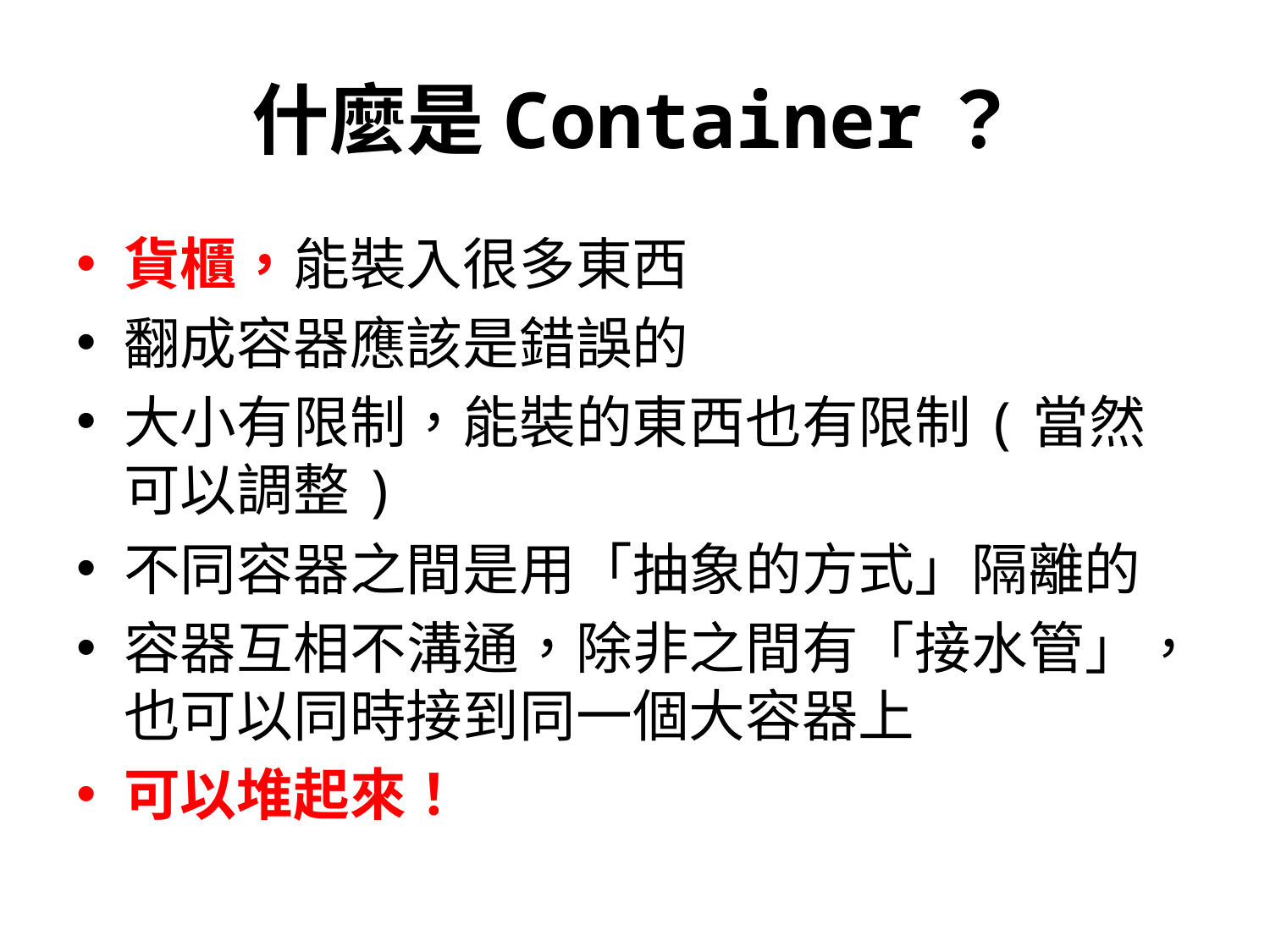

# 什麼是Container？
貨櫃，能裝入很多東西
翻成容器應該是錯誤的
大小有限制，能裝的東西也有限制(當然可以調整)
不同容器之間是用「抽象的方式」隔離的
容器互相不溝通，除非之間有「接水管」，也可以同時接到同一個大容器上
可以堆起來！